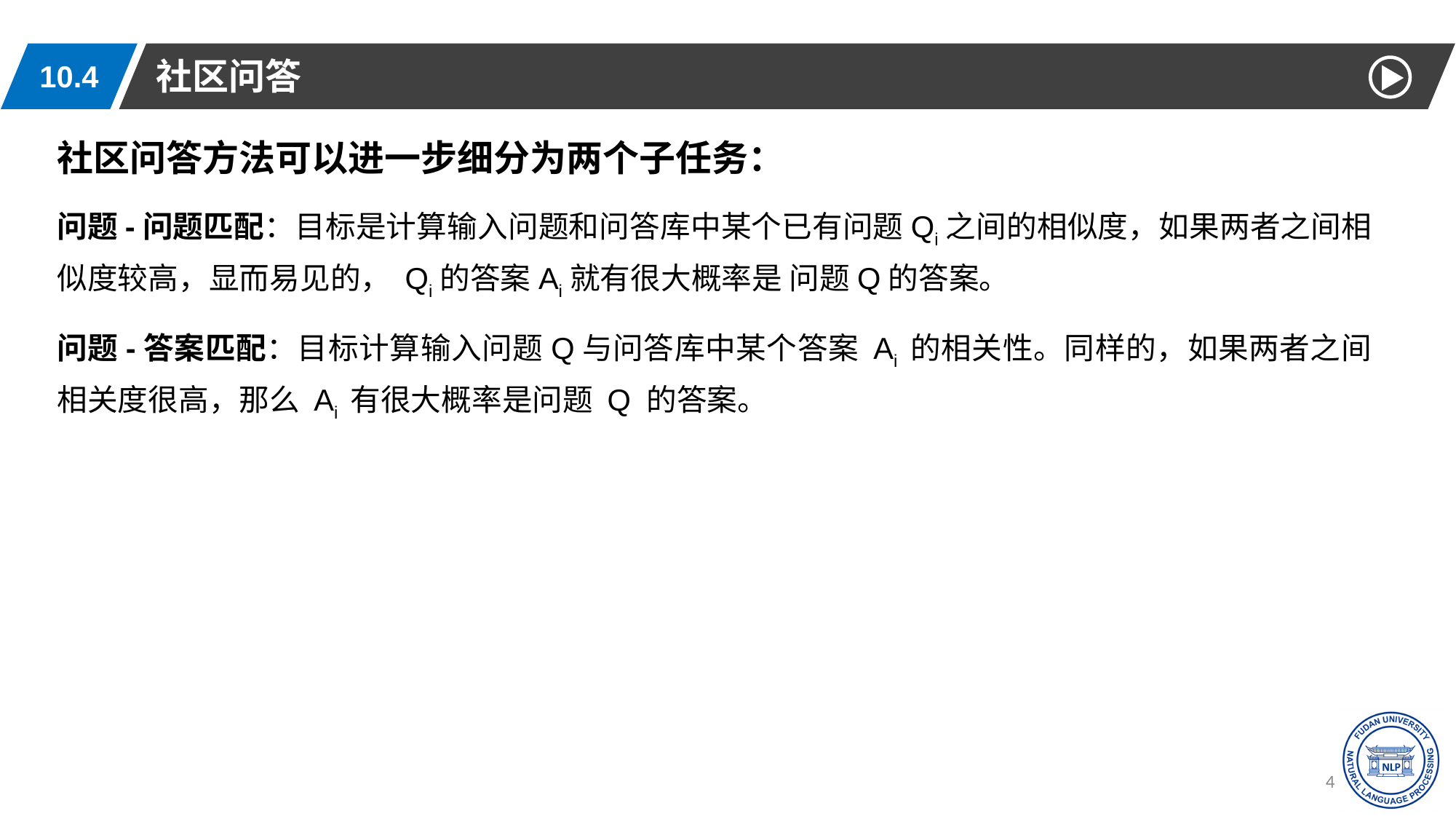

社区问答
10.4

社区问答方法可以进一步细分为两个子任务：
问题-问题匹配：目标是计算输入问题和问答库中某个已有问题Qi之间的相似度，如果两者之间相似度较高，显而易见的， Qi的答案Ai就有很大概率是 问题Q的答案。
问题-答案匹配：目标计算输入问题Q与问答库中某个答案 Ai 的相关性。同样的，如果两者之间相关度很高，那么 Ai 有很大概率是问题 Q 的答案。
43